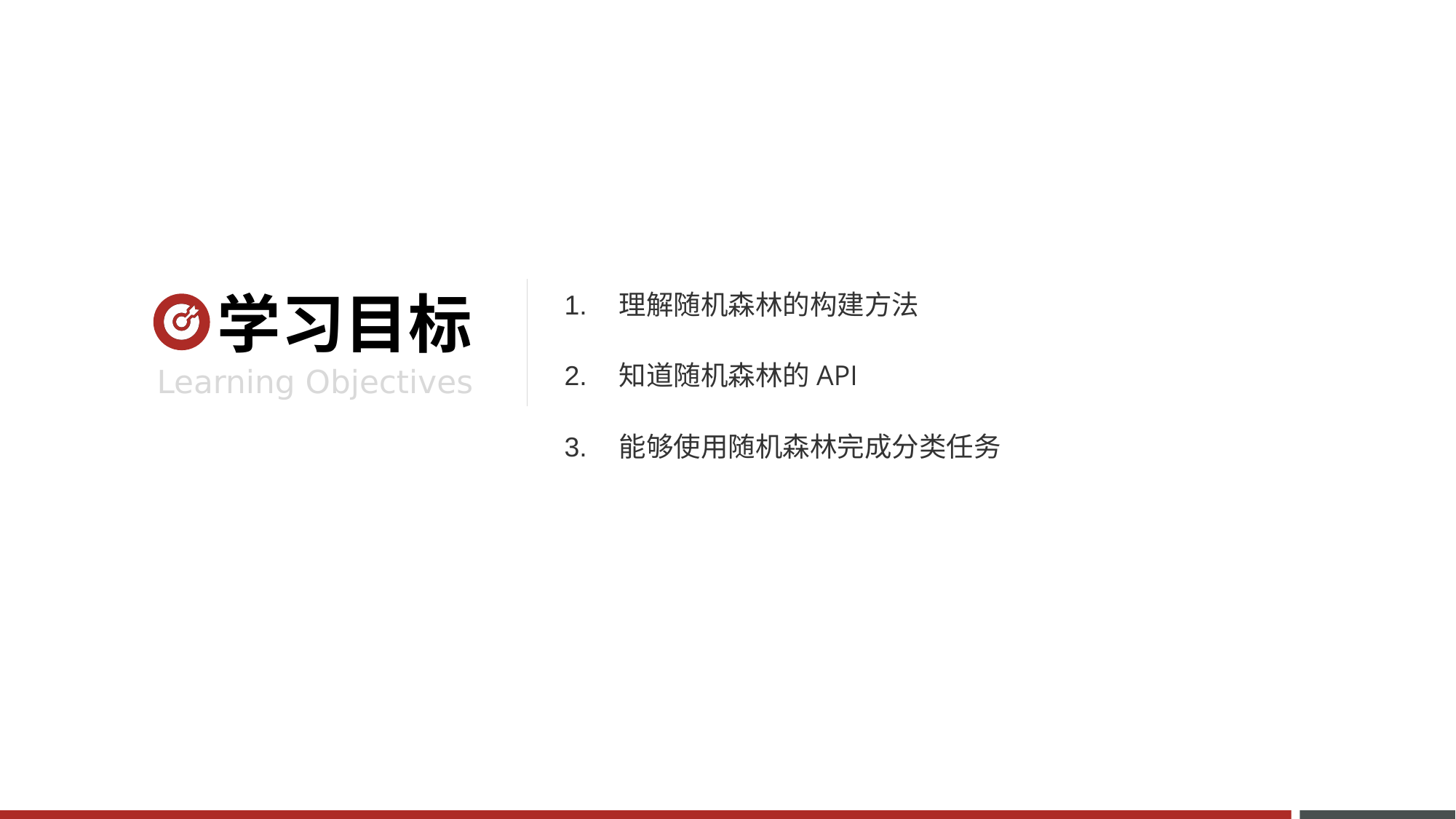

理解随机森林的构建方法
知道随机森林的API
能够使用随机森林完成分类任务